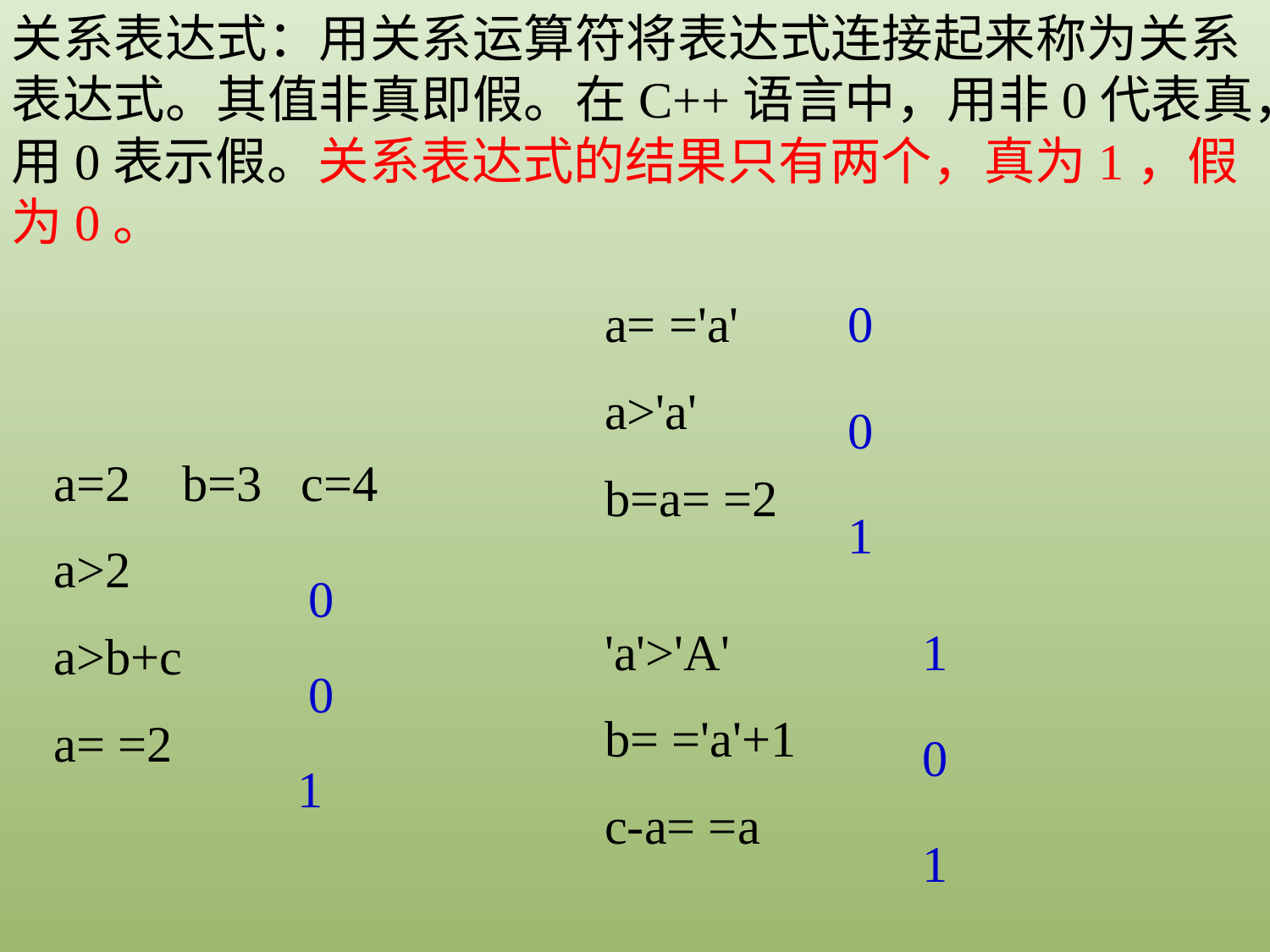

关系表达式：用关系运算符将表达式连接起来称为关系表达式。其值非真即假。在C++语言中，用非0代表真，用0表示假。关系表达式的结果只有两个，真为1，假为0。
0
a= ='a'
a>'a'
b=a= =2
0
a=2    b=3   c=4
a>2
a>b+c
a= =2
1
0
1
'a'>'A'
b= ='a'+1
c-a= =a
0
0
1
1
62